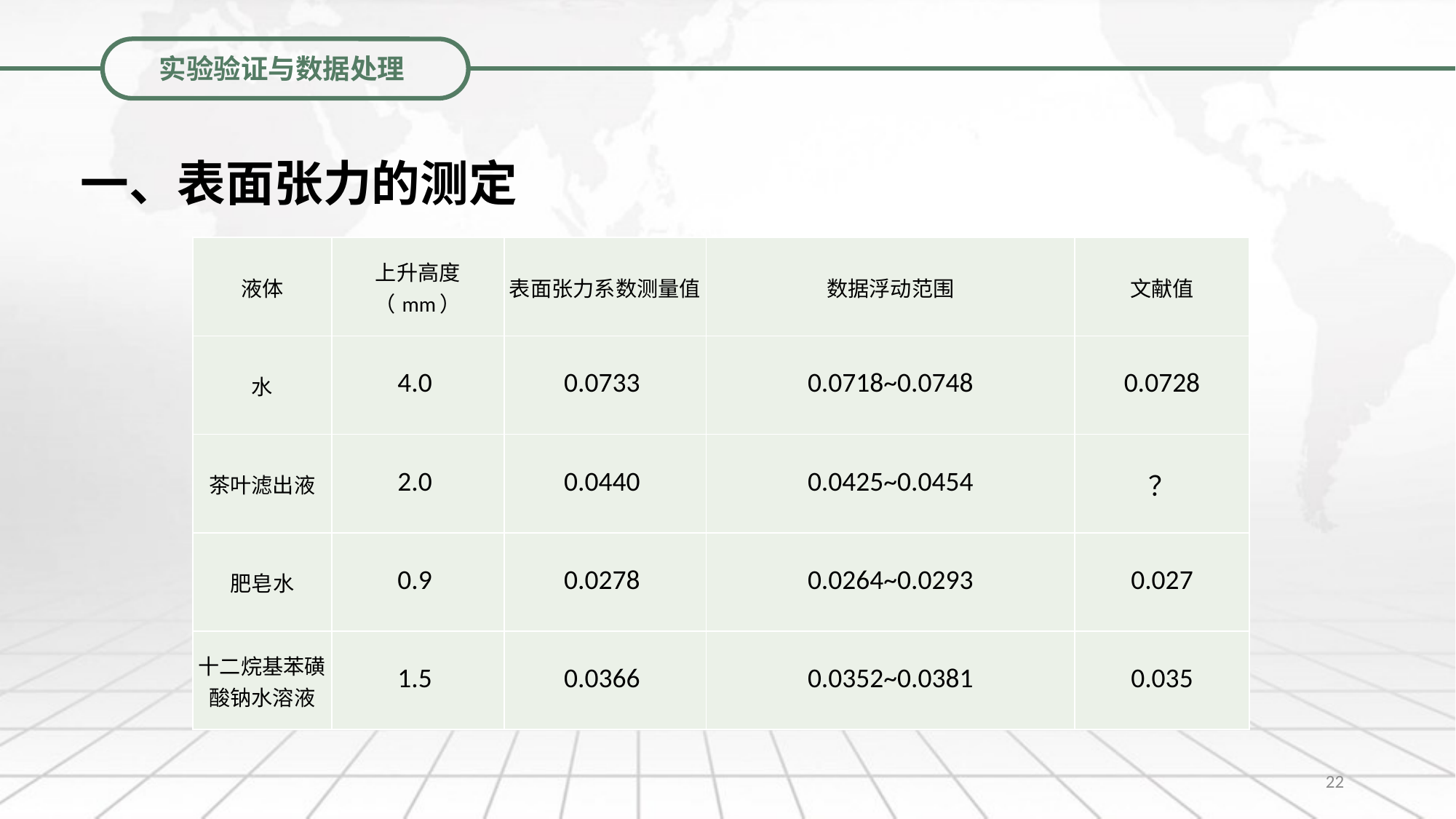

实验验证与数据处理
一、表面张力的测定
| 液体 | 上升高度（mm） | 表面张力系数测量值 | 数据浮动范围 | 文献值 |
| --- | --- | --- | --- | --- |
| 水 | 4.0 | 0.0733 | 0.0718~0.0748 | 0.0728 |
| 茶叶滤出液 | 2.0 | 0.0440 | 0.0425~0.0454 | ？ |
| 肥皂水 | 0.9 | 0.0278 | 0.0264~0.0293 | 0.027 |
| 十二烷基苯磺酸钠水溶液 | 1.5 | 0.0366 | 0.0352~0.0381 | 0.035 |
22